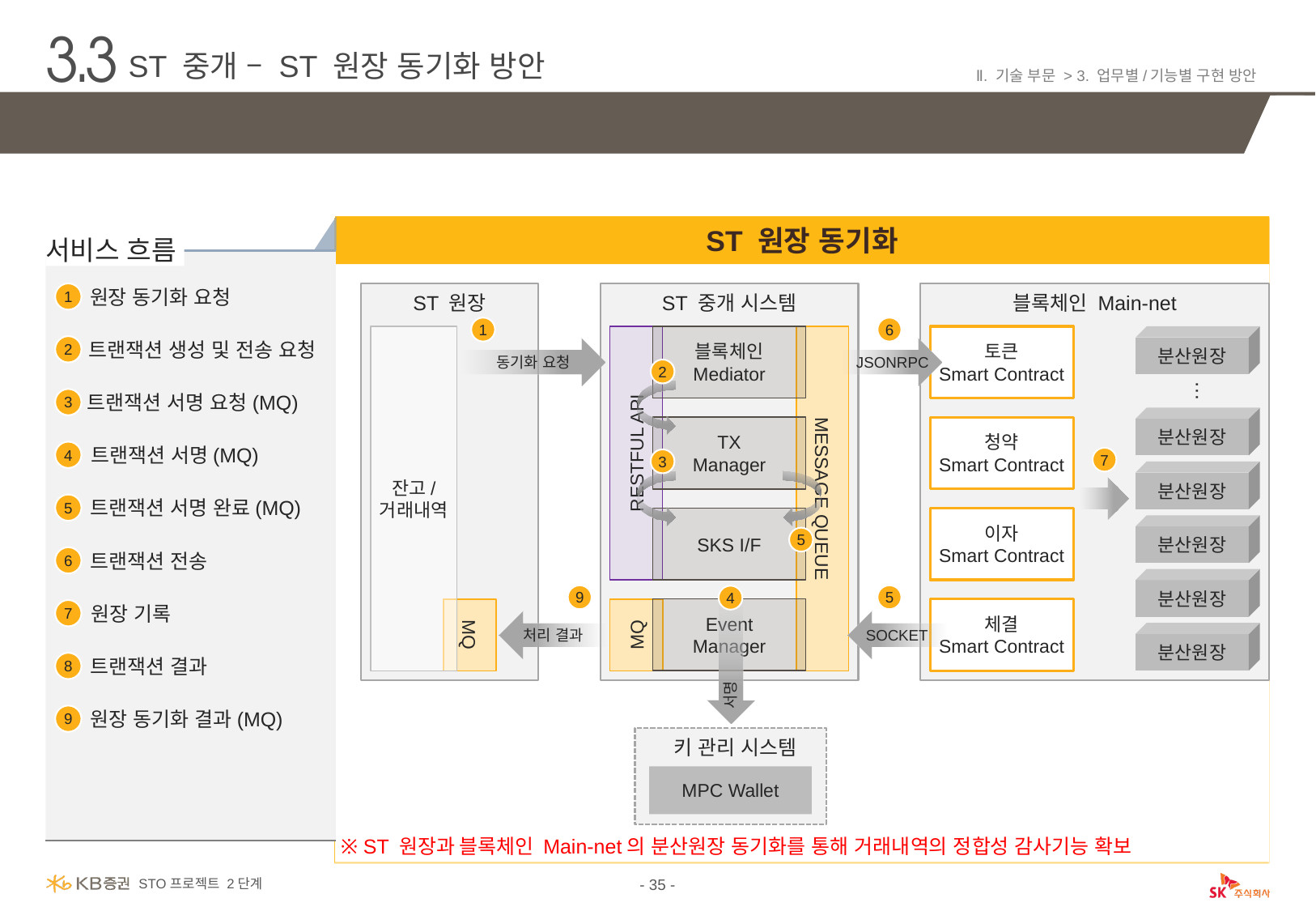

3.3
ST 중개 – ST 원장 동기화 방안
Ⅱ. 기술 부문 > 3. 업무별/기능별 구현 방안
ST원장과 분산원장의 동기화 방안

ST 원장 동기화
서비스 흐름

ST 원장
ST 중개 시스템
블록체인 Main-net
1
원장 동기화 요청
1
6
잔고/
거래내역
분산원장
…
분산원장
분산원장
분산원장
분산원장
분산원장
블록체인
Mediator
토큰
Smart Contract
2
트랜잭션 생성 및 전송 요청

동기화 요청

JSONRPC
2

3
트랜잭션 서명 요청(MQ)
TX
Manager
청약
Smart Contract
RESTFUL API
4
트랜잭션 서명(MQ)
7
3
MESSAGE QUEUE

5
트랜잭션 서명 완료(MQ)
SKS I/F
이자
Smart Contract
5
6
트랜잭션 전송
9
5
4

서명
Event
Manager
체결
Smart Contract
7
원장 기록
MQ
MQ

처리 결과

SOCKET
8
트랜잭션 결과
9
원장 동기화 결과(MQ)
 키 관리 시스템
MPC Wallet
※ ST 원장과 블록체인 Main-net의 분산원장 동기화를 통해 거래내역의 정합성 감사기능 확보